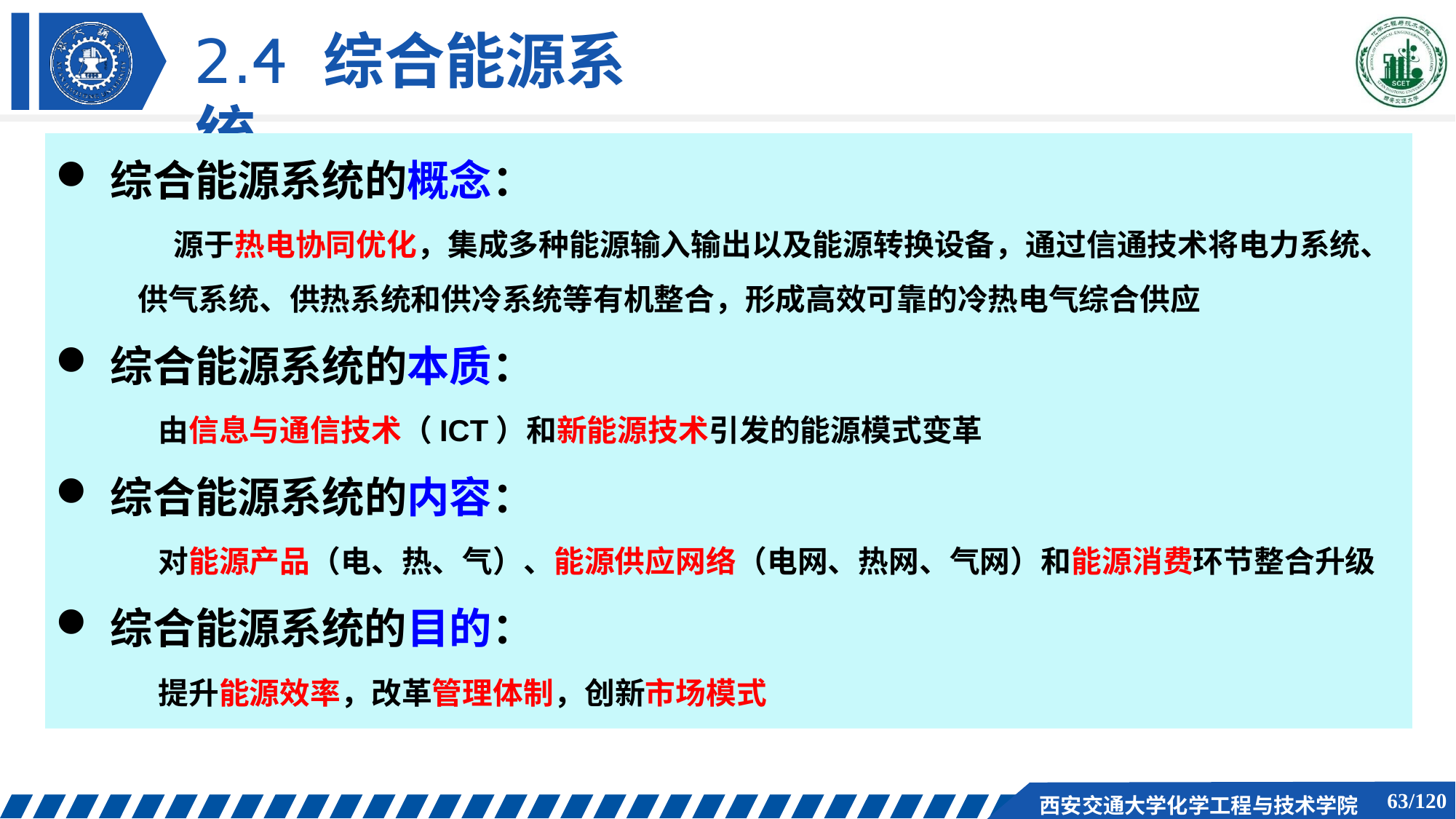

# 2.4 综合能源系统

综合能源系统的概念：
源于热电协同优化，集成多种能源输入输出以及能源转换设备，通过信通技术将电力系统、
供气系统、供热系统和供冷系统等有机整合，形成高效可靠的冷热电气综合供应
综合能源系统的本质：
由信息与通信技术（ICT）和新能源技术引发的能源模式变革
综合能源系统的内容：
对能源产品（电、热、气）、能源供应网络（电网、热网、气网）和能源消费环节整合升级
综合能源系统的目的：
提升能源效率，改革管理体制，创新市场模式

63/120
西安交通大学化学工程与技术学院